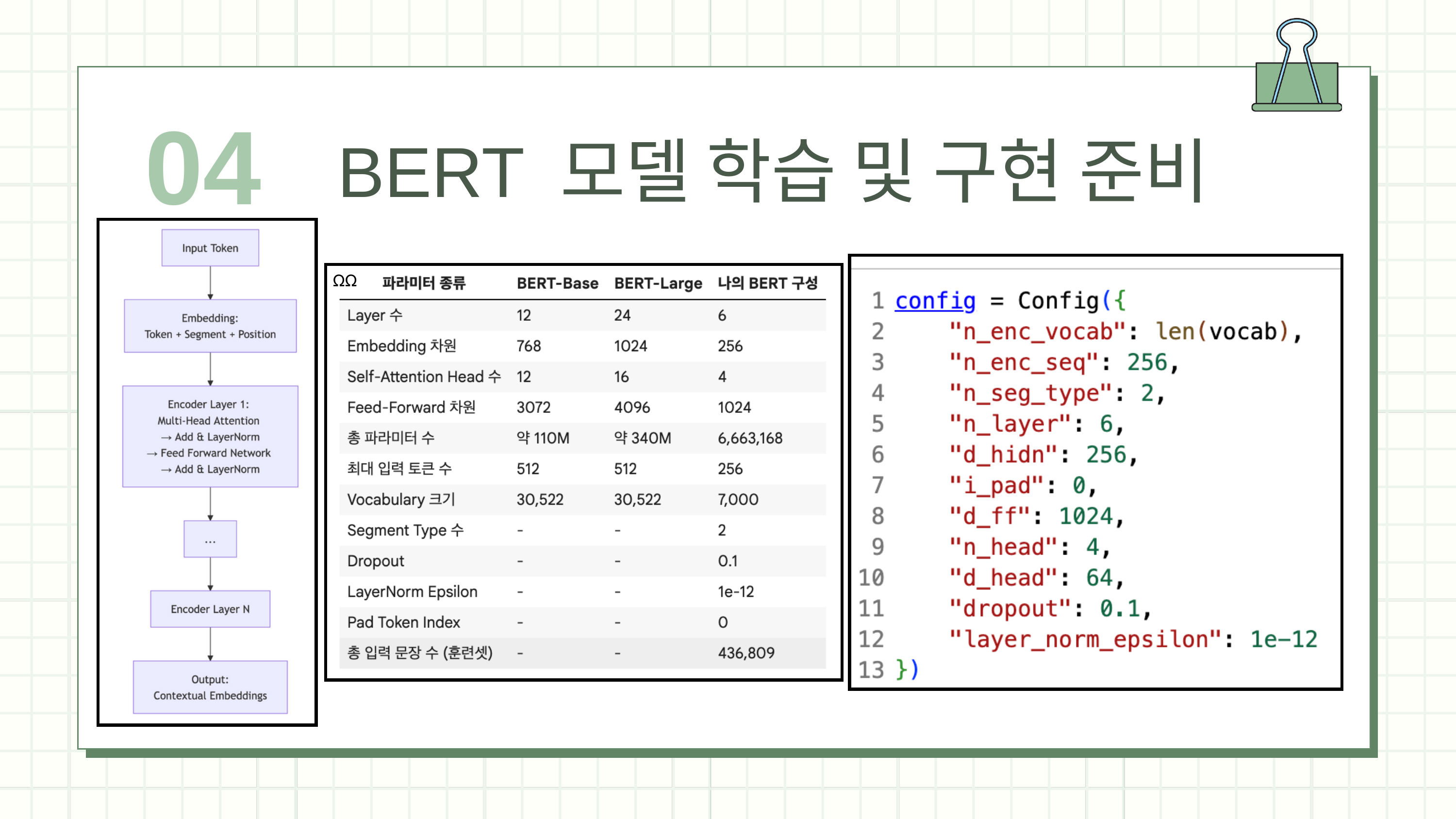

04
BERT 모델 학습 및 구현 준비

ΩΩ